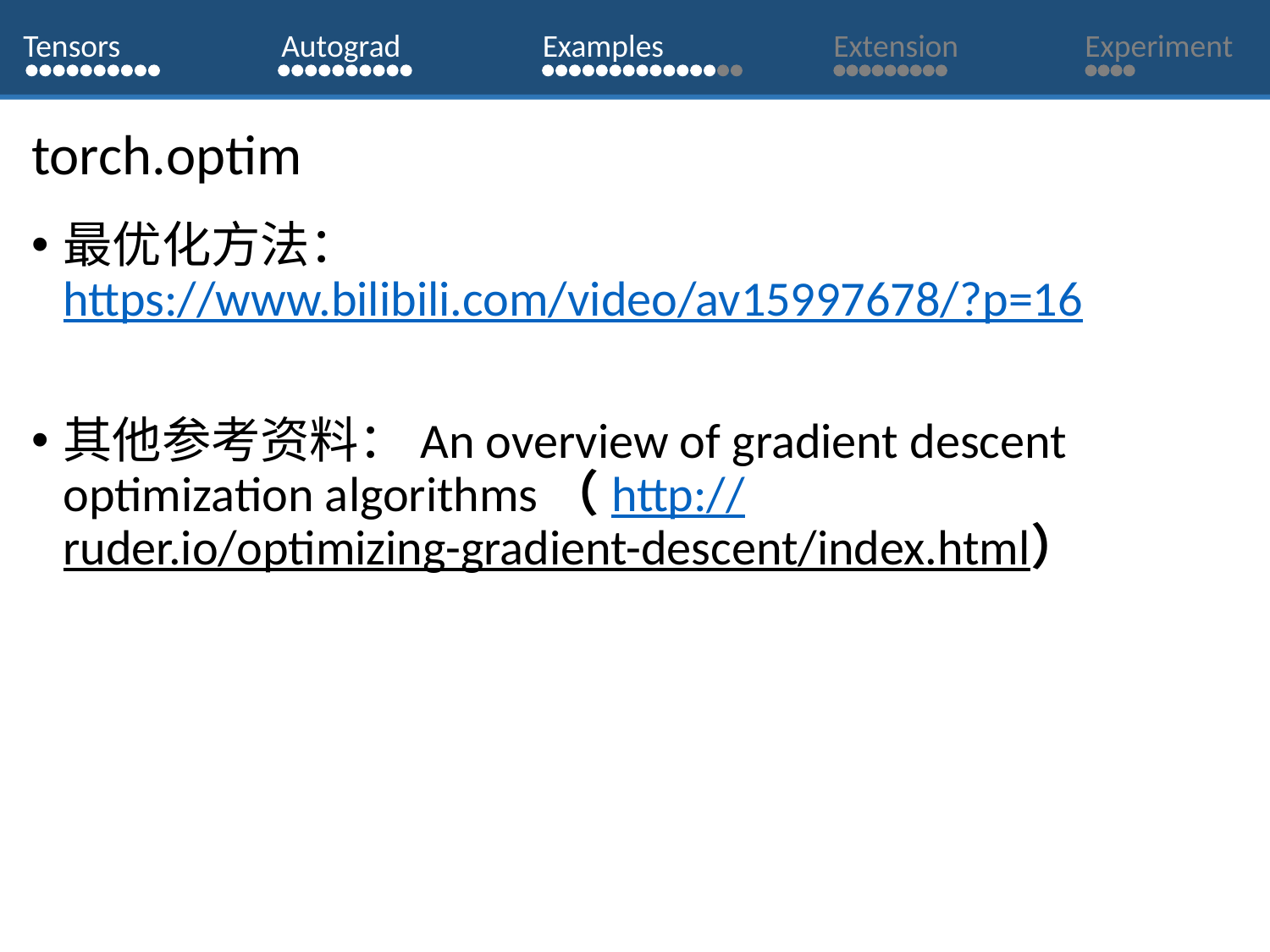

Tensors
Autograd
Examples
Extension
Experiment

# torch.optim
最优化方法：https://www.bilibili.com/video/av15997678/?p=16

其他参考资料：An overview of gradient descent optimization algorithms（http://ruder.io/optimizing-gradient-descent/index.html）